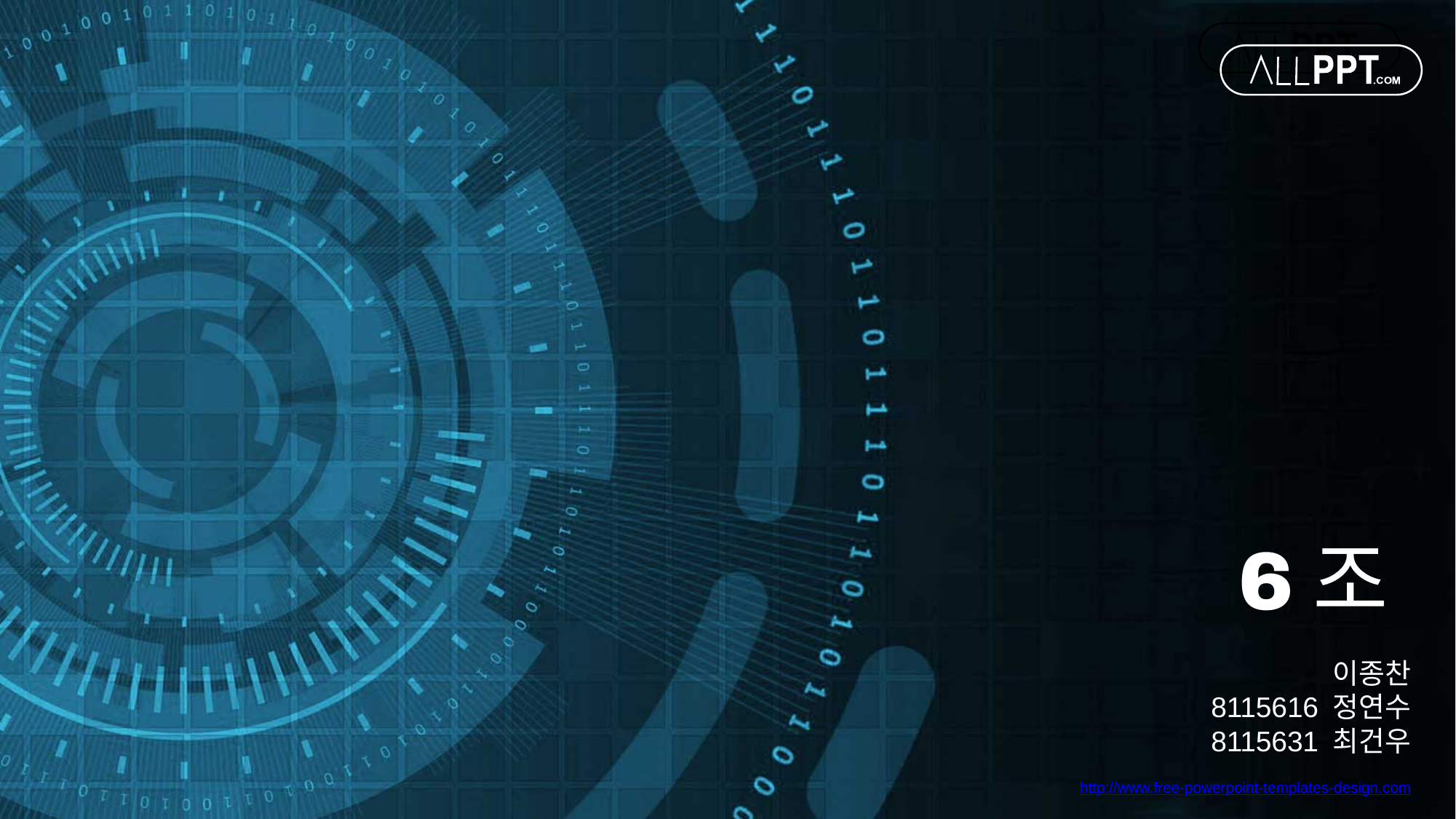

6조
이종찬
 8115616 정연수
8115631 최건우
http://www.free-powerpoint-templates-design.com